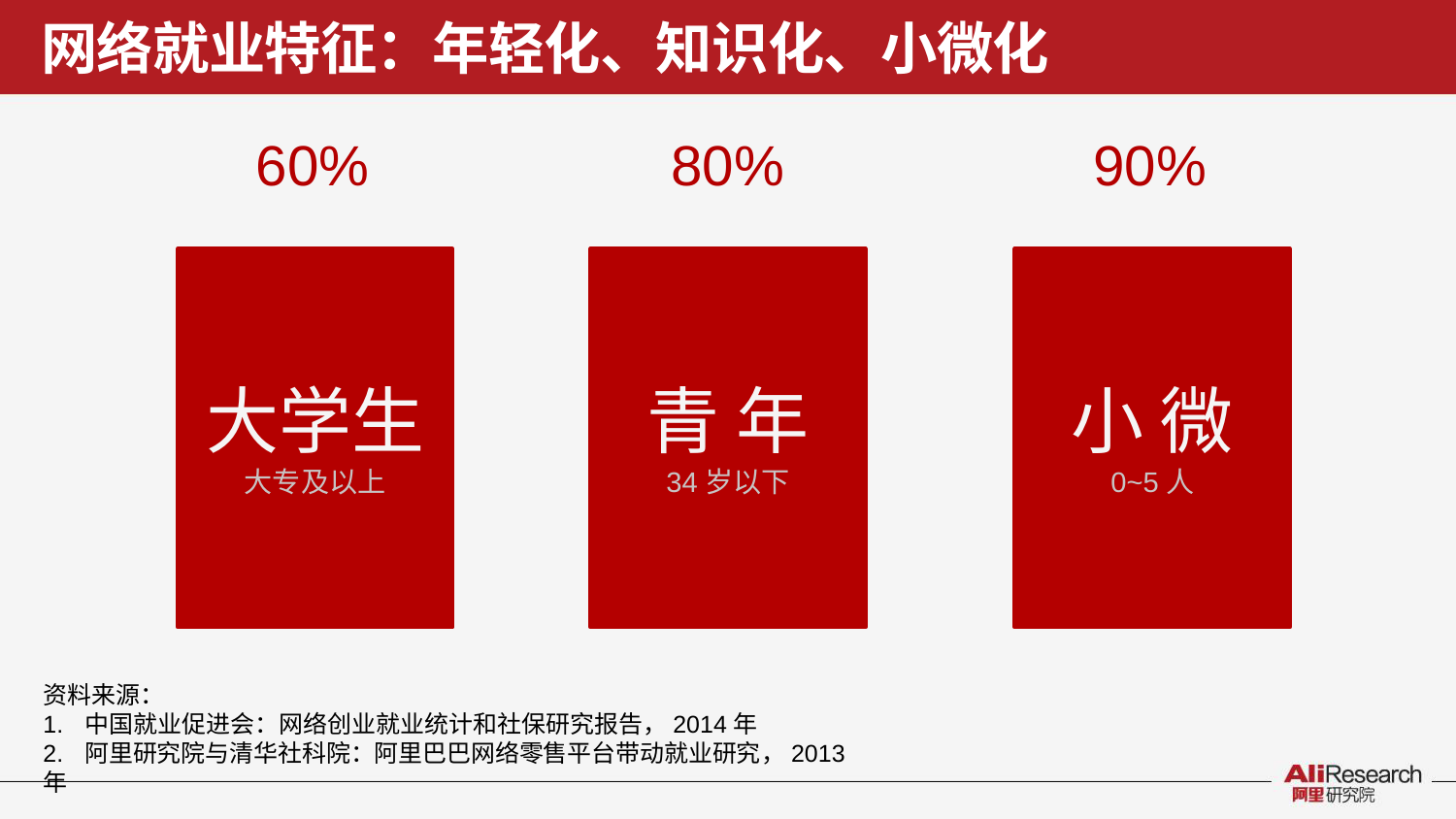

# 网络就业特征：年轻化、知识化、小微化
60%	80%
90%

大学生
大专及以上
青 年
34岁以下
小 微
0~5人
资料来源：
1.  中国就业促进会：网络创业就业统计和社保研究报告，2014年
2.  阿里研究院与清华社科院：阿里巴巴网络零售平台带动就业研究，2013年